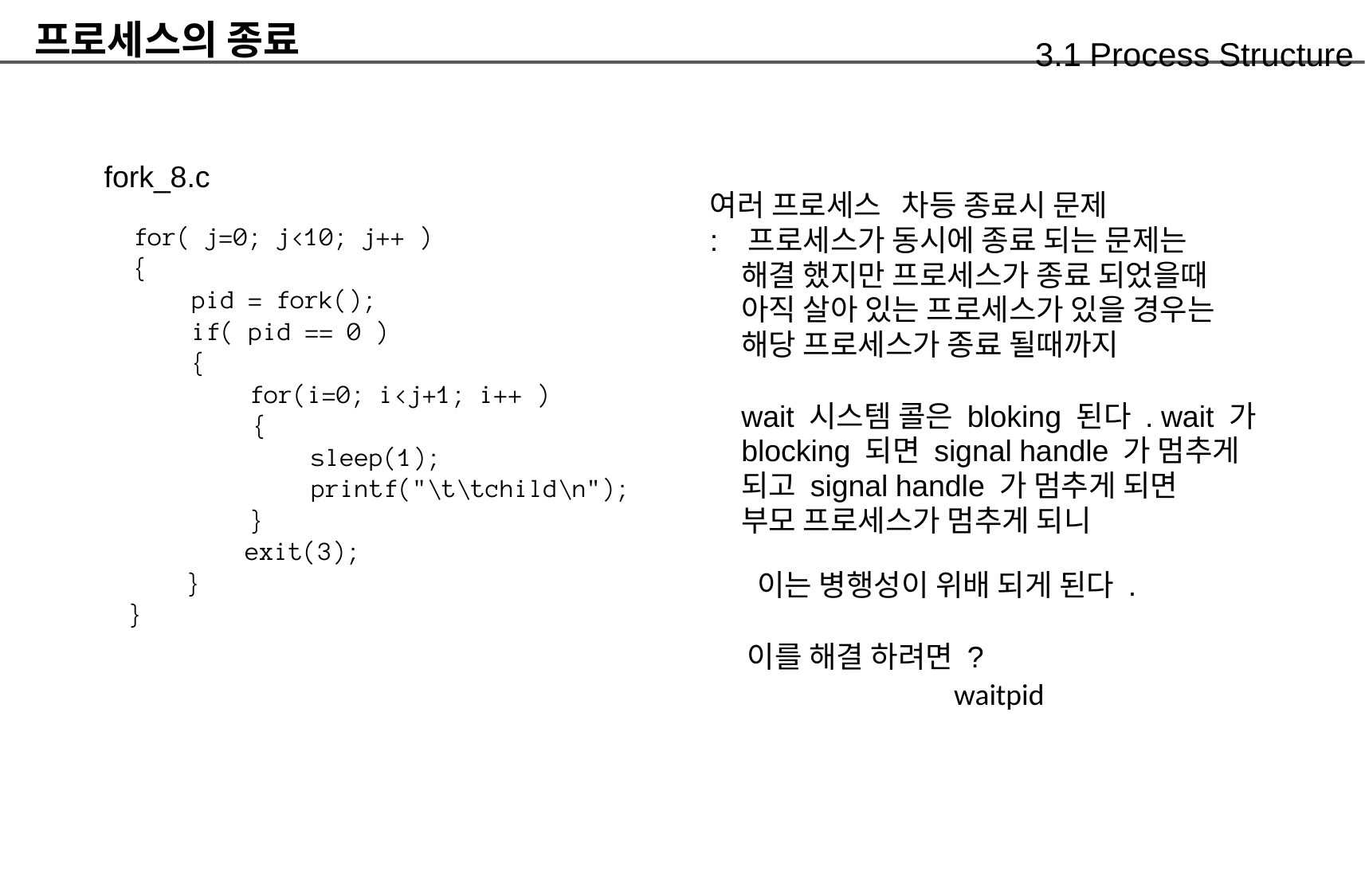

프로세스의 종료

	fork_8.c

		for(  j=0;  j<10;  j++  )
		{
			pid  =  fork();
			if(  pid  ==  0  )
			{
				for(i=0;  i<j+1;  i++  )
					{
						sleep(1);
						printf("\t\tchild\n");
				}
		3.1 Process Structure

여러 프로세스   차등 종료시 문제
:   프로세스가 동시에 종료 되는 문제는
	해결 했지만 프로세스가 종료 되었을때
	아직 살아 있는 프로세스가 있을 경우는
	해당 프로세스가 종료 될때까지

	wait 시스템 콜은 bloking 된다 . wait 가
	blocking 되면 signal handle 가 멈추게
	되고 signal handle 가 멈추게 되면
	부모 프로세스가 멈추게 되니

exit(3);
이는 병행성이 위배 되게 된다 .
}
}
이를 해결 하려면 ?
waitpid